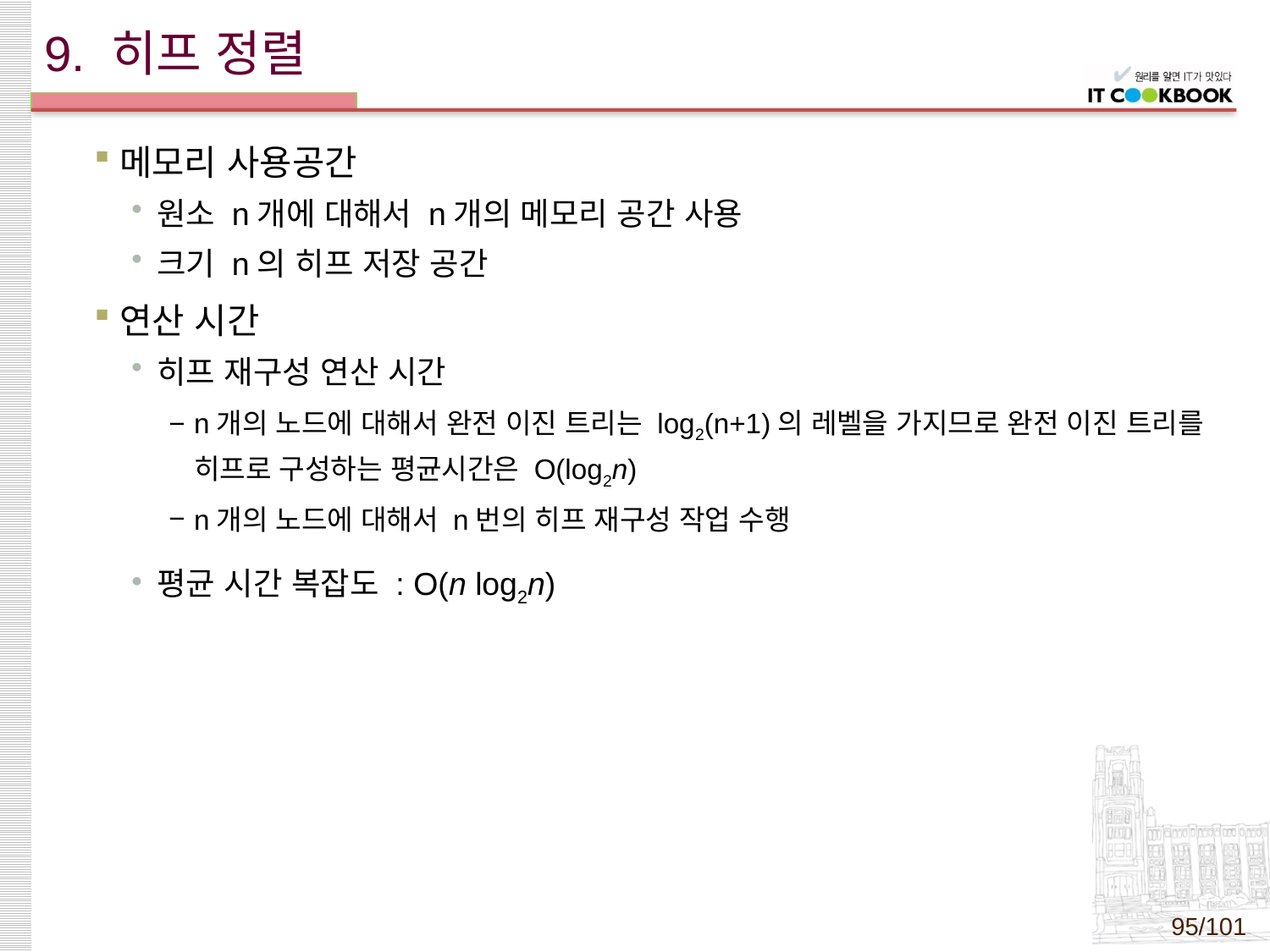

# 9. 히프 정렬
메모리 사용공간
원소 n개에 대해서 n개의 메모리 공간 사용
크기 n의 히프 저장 공간
연산 시간
히프 재구성 연산 시간
n개의 노드에 대해서 완전 이진 트리는 log2(n+1)의 레벨을 가지므로 완전 이진 트리를 히프로 구성하는 평균시간은 O(log2n)
n개의 노드에 대해서 n번의 히프 재구성 작업 수행
평균 시간 복잡도 : O(n log2n)